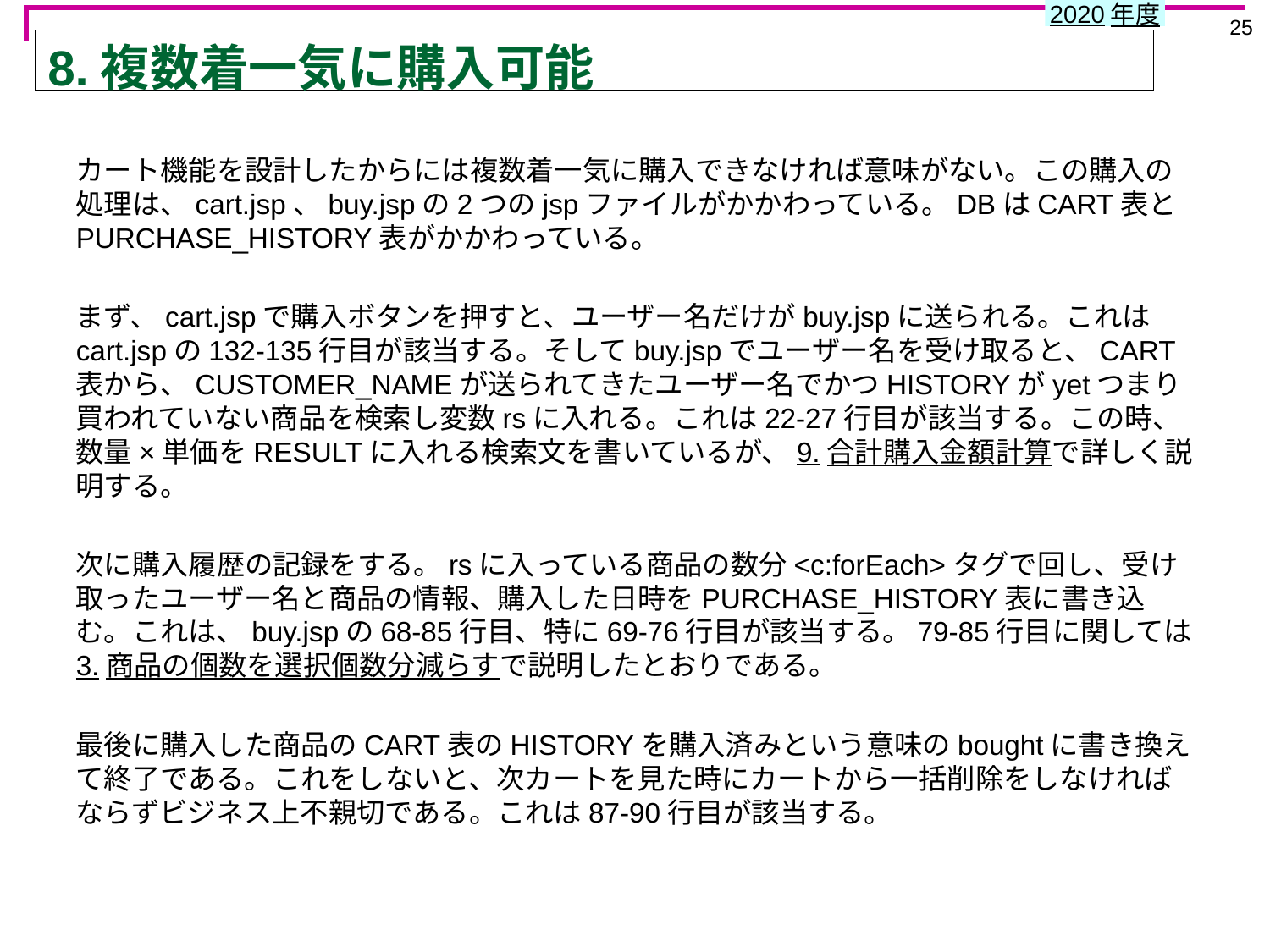

25
# 8.複数着一気に購入可能
カート機能を設計したからには複数着一気に購入できなければ意味がない。この購入の処理は、cart.jsp、buy.jspの2つのjspファイルがかかわっている。DBはCART表とPURCHASE_HISTORY表がかかわっている。

まず、cart.jspで購入ボタンを押すと、ユーザー名だけがbuy.jspに送られる。これはcart.jspの132-135行目が該当する。そしてbuy.jspでユーザー名を受け取ると、CART表から、CUSTOMER_NAMEが送られてきたユーザー名でかつHISTORYがyetつまり買われていない商品を検索し変数rsに入れる。これは22-27行目が該当する。この時、数量×単価をRESULTに入れる検索文を書いているが、9.合計購入金額計算で詳しく説明する。

次に購入履歴の記録をする。rsに入っている商品の数分<c:forEach>タグで回し、受け取ったユーザー名と商品の情報、購入した日時をPURCHASE_HISTORY表に書き込む。これは、buy.jspの68-85行目、特に69-76行目が該当する。79-85行目に関しては3.商品の個数を選択個数分減らすで説明したとおりである。

最後に購入した商品のCART表のHISTORYを購入済みという意味のboughtに書き換えて終了である。これをしないと、次カートを見た時にカートから一括削除をしなければならずビジネス上不親切である。これは87-90行目が該当する。